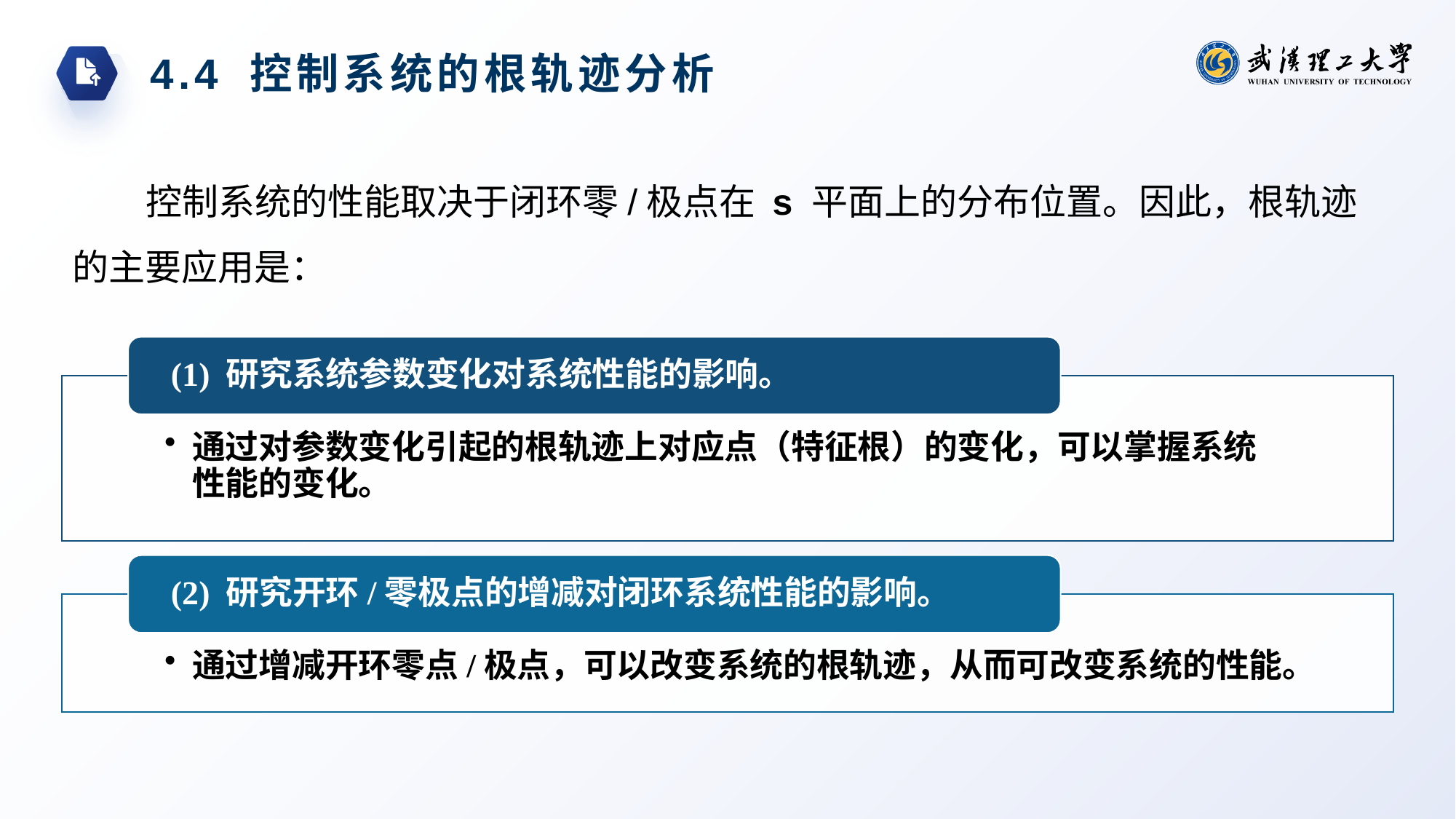

4.4 控制系统的根轨迹分析
控制系统的性能取决于闭环零/极点在 s 平面上的分布位置。因此，根轨迹的主要应用是：
通过对参数变化引起的根轨迹上对应点（特征根）的变化，可以掌握系统性能的变化。
(1) 研究系统参数变化对系统性能的影响。
通过增减开环零点/极点，可以改变系统的根轨迹，从而可改变系统的性能。
(2) 研究开环/零极点的增减对闭环系统性能的影响。